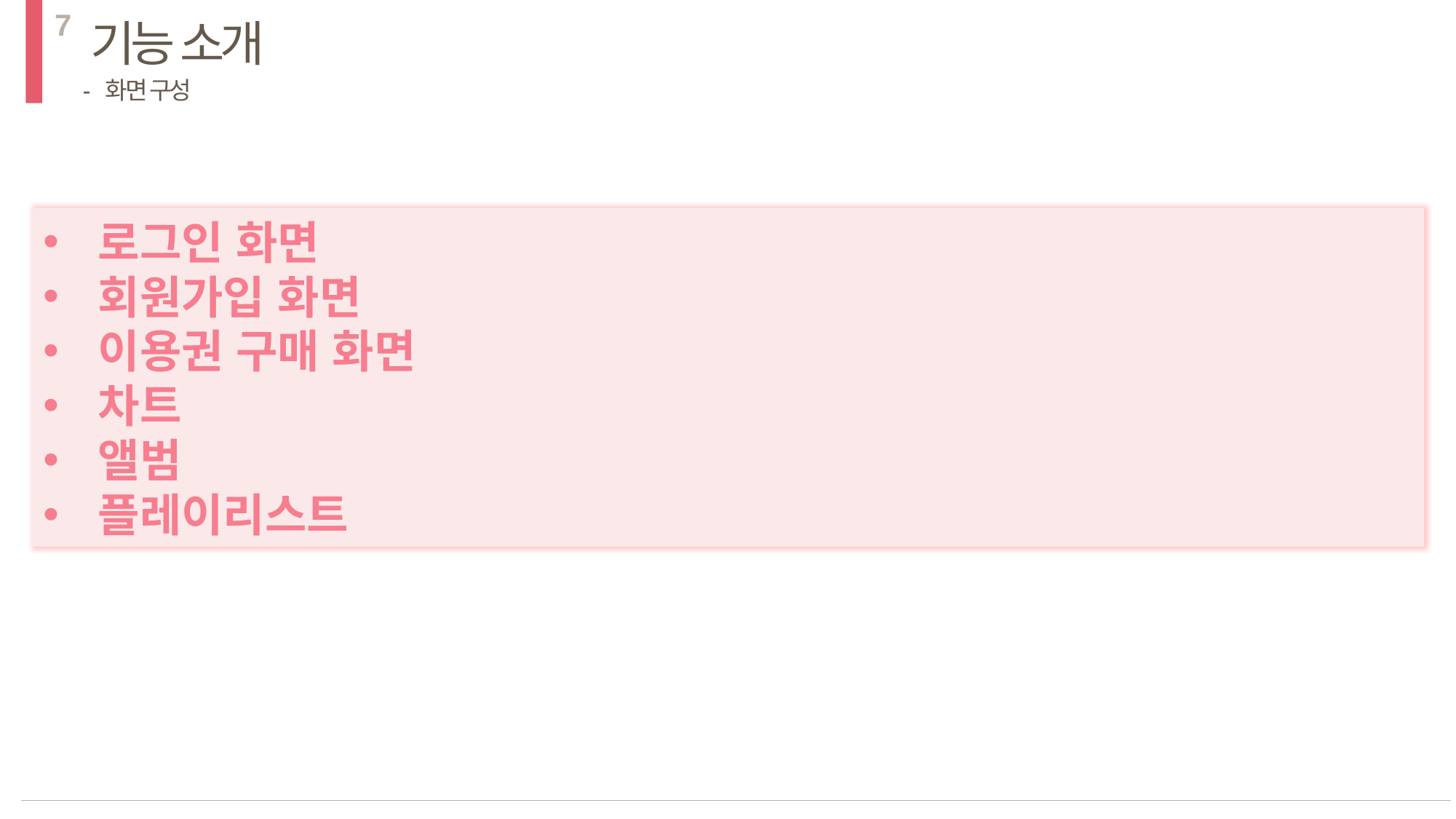

7
기능 소개
-  화면 구성
로그인 화면
회원가입 화면
이용권 구매 화면
차트
앨범
플레이리스트